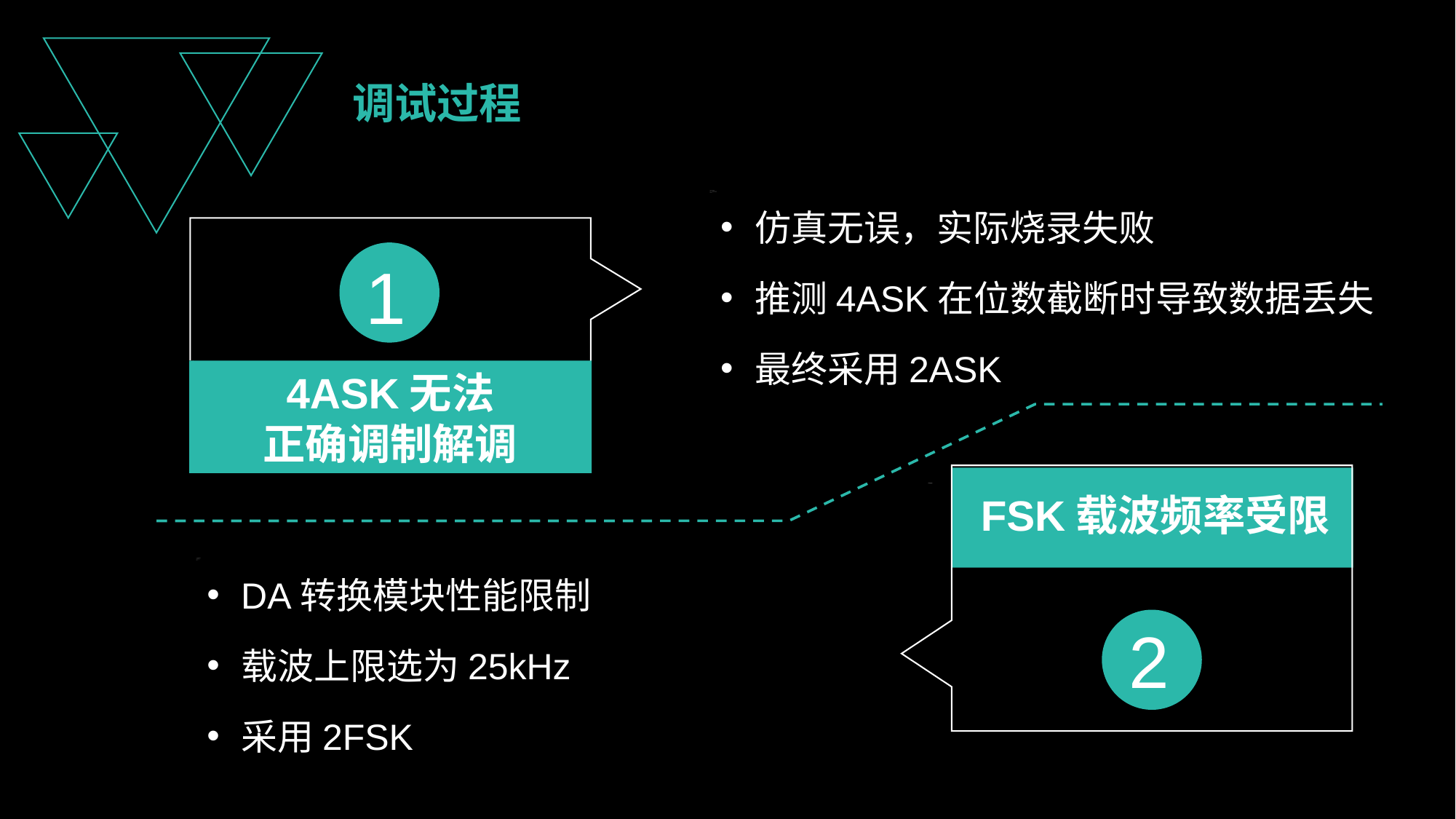

调试过程

仿真无误，实际烧录失败
推测4ASK在位数截断时导致数据丢失
最终采用2ASK

4ASK无法
正确调制解调
1

FSK载波频率受限

2
DA转换模块性能限制
载波上限选为25kHz
采用2FSK